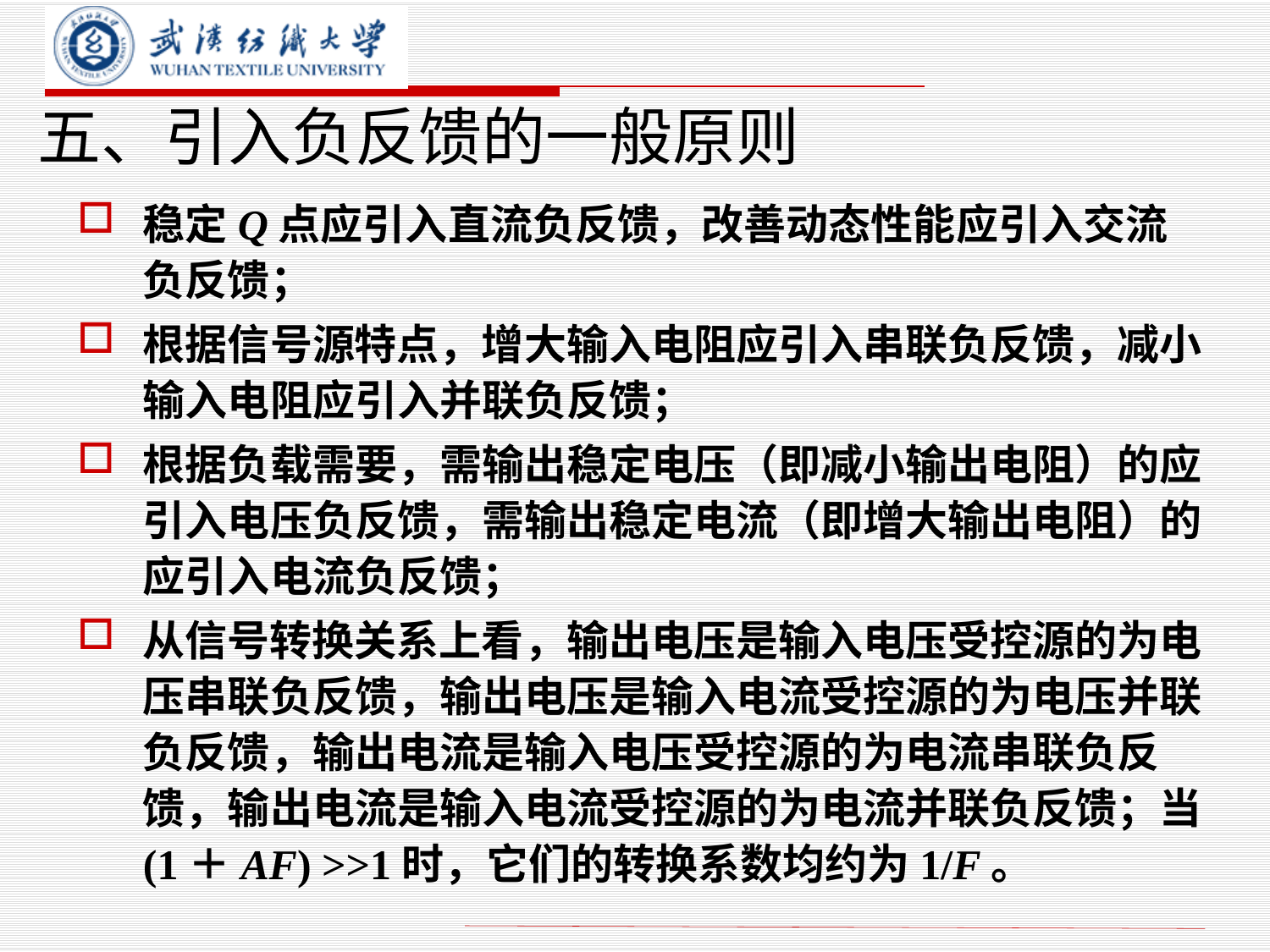

# 五、引入负反馈的一般原则
稳定Q点应引入直流负反馈，改善动态性能应引入交流负反馈；
根据信号源特点，增大输入电阻应引入串联负反馈，减小输入电阻应引入并联负反馈；
根据负载需要，需输出稳定电压（即减小输出电阻）的应引入电压负反馈，需输出稳定电流（即增大输出电阻）的应引入电流负反馈；
从信号转换关系上看，输出电压是输入电压受控源的为电压串联负反馈，输出电压是输入电流受控源的为电压并联负反馈，输出电流是输入电压受控源的为电流串联负反馈，输出电流是输入电流受控源的为电流并联负反馈；当(1＋AF) >>1时，它们的转换系数均约为1/F。